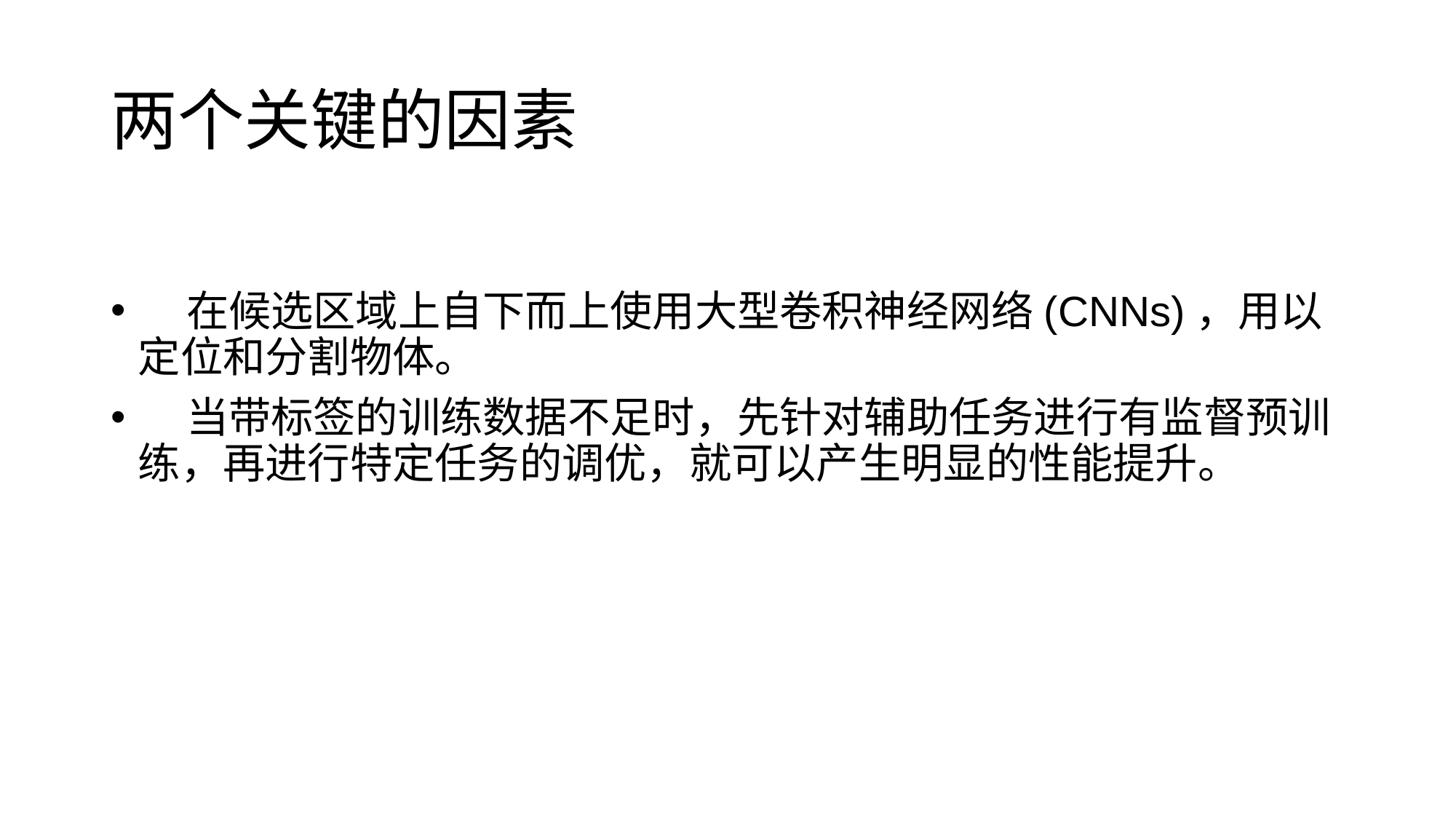

# 两个关键的因素

    在候选区域上自下而上使用大型卷积神经网络(CNNs)，用以定位和分割物体。
    当带标签的训练数据不足时，先针对辅助任务进行有监督预训练，再进行特定任务的调优，就可以产生明显的性能提升。